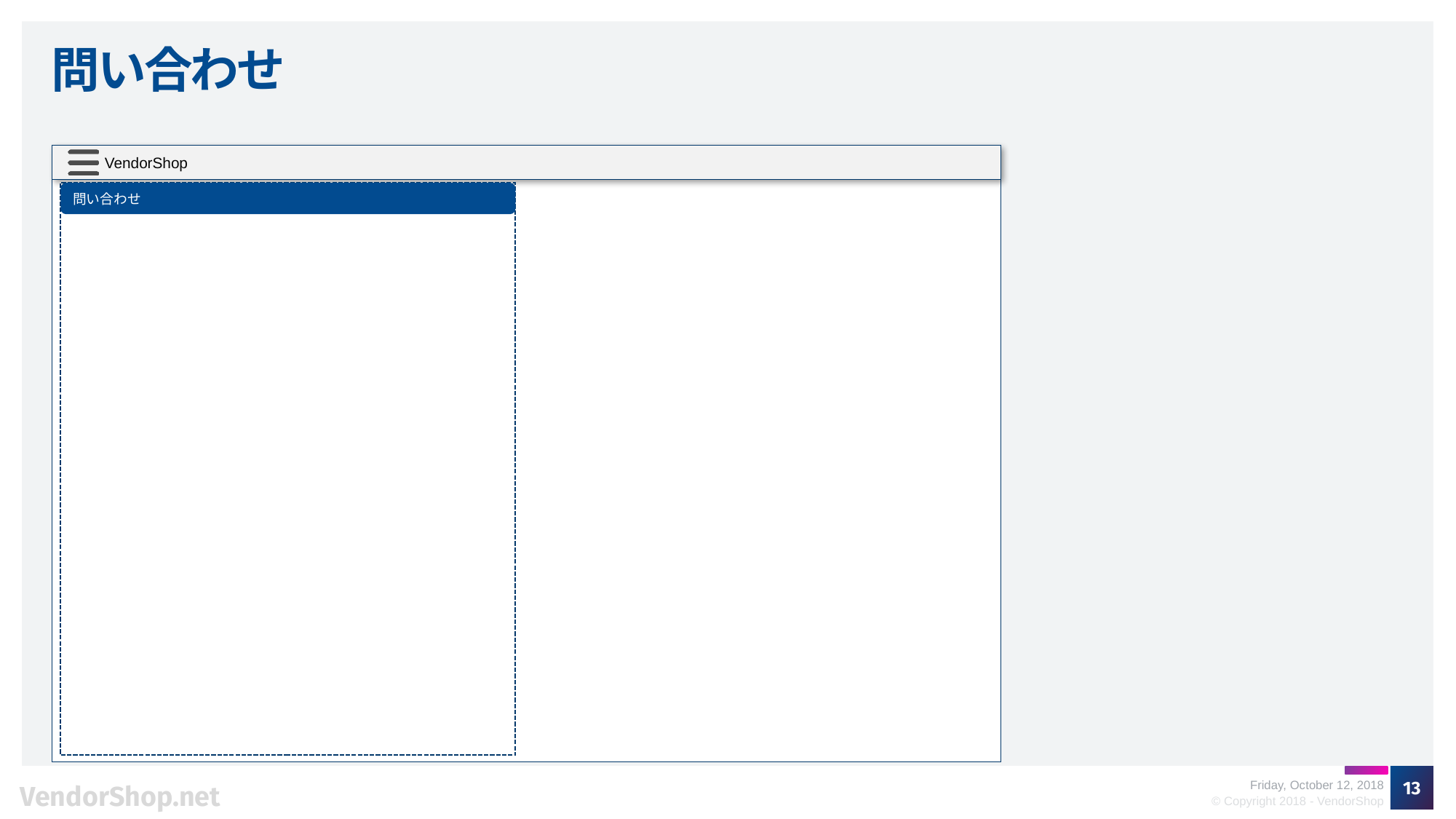

# 問い合わせ

問い合わせ
13
Friday, October 12, 2018
© Copyright 2018 - VendorShop